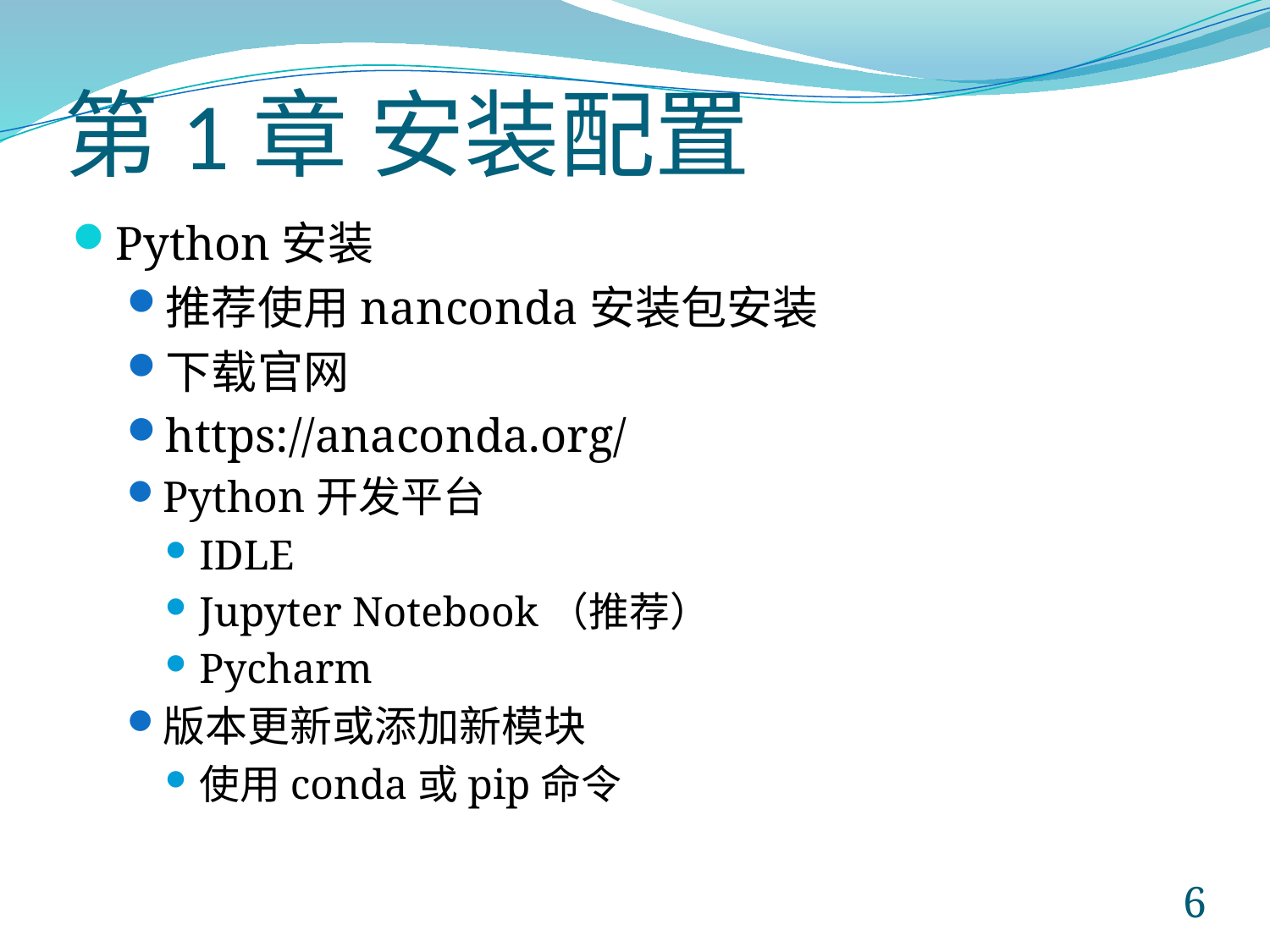

# 第1章 安装配置
Python安装
推荐使用nanconda安装包安装
下载官网
https://anaconda.org/
Python开发平台
IDLE
Jupyter Notebook（推荐）
Pycharm
版本更新或添加新模块
使用conda或pip命令

6